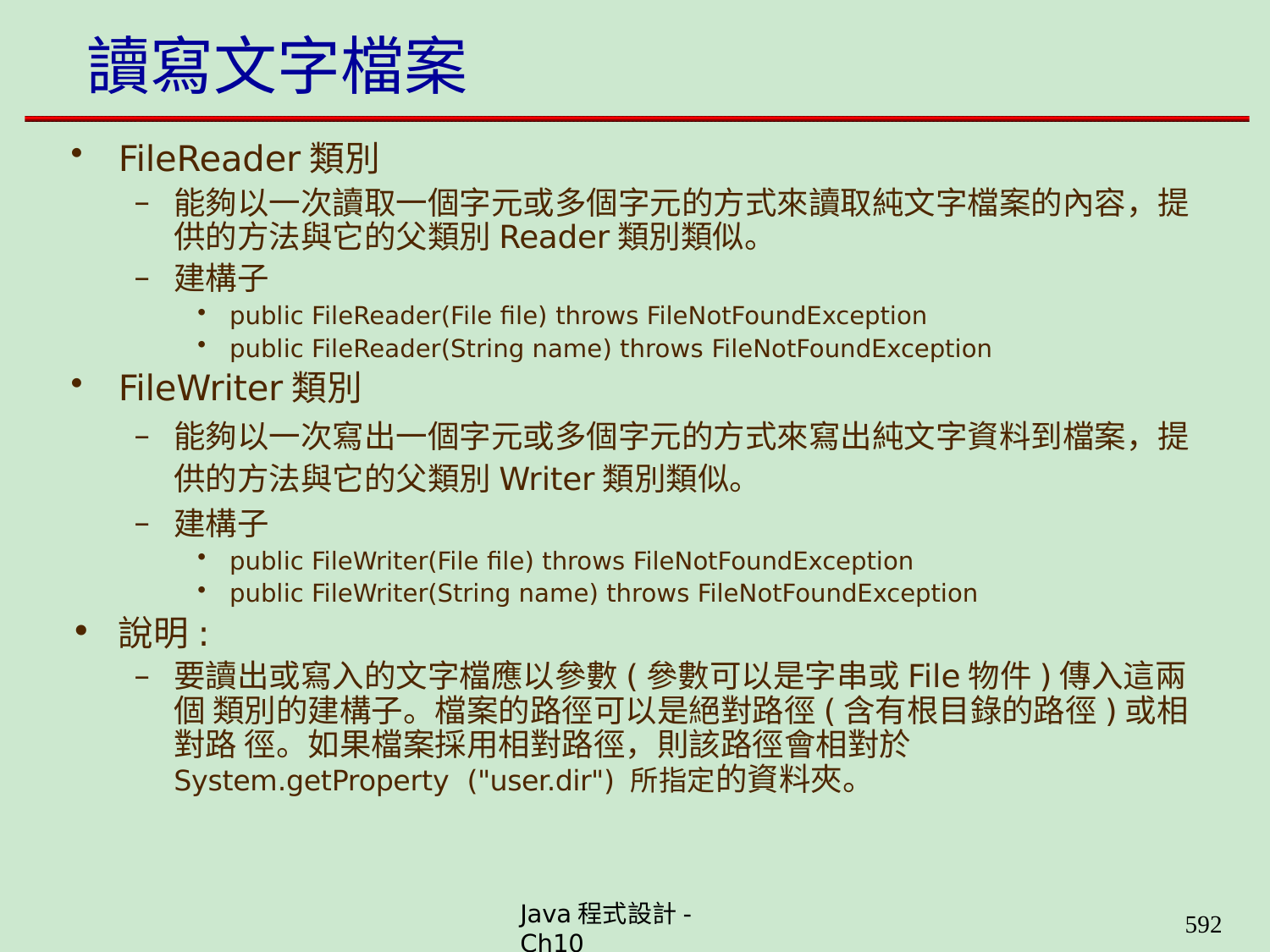

# 讀寫文字檔案
FileReader類別
能夠以一次讀取一個字元或多個字元的方式來讀取純文字檔案的內容，提 供的方法與它的父類別Reader類別類似。
建構子
public FileReader(File file) throws FileNotFoundException
public FileReader(String name) throws FileNotFoundException
FileWriter類別
能夠以一次寫出一個字元或多個字元的方式來寫出純文字資料到檔案，提 供的方法與它的父類別Writer類別類似。
建構子
public FileWriter(File file) throws FileNotFoundException
public FileWriter(String name) throws FileNotFoundException
說明:
要讀出或寫入的文字檔應以參數(參數可以是字串或File物件)傳入這兩個 類別的建構子。檔案的路徑可以是絕對路徑(含有根目錄的路徑)或相對路 徑。如果檔案採用相對路徑，則該路徑會相對於System.getProperty  ("user.dir") 所指定的資料夾。
Java程式設計-Ch10
592